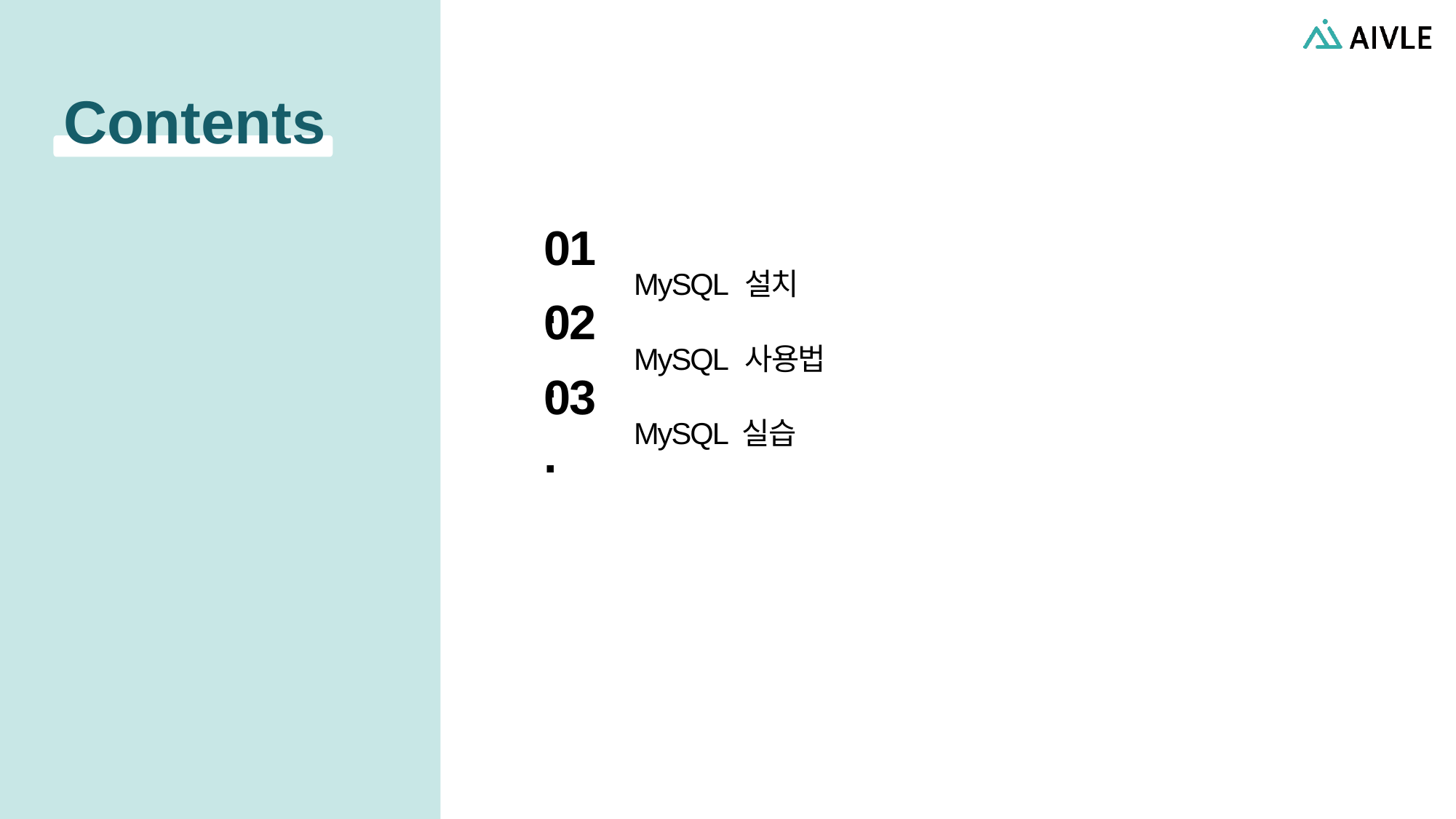

01.
MySQL 설치
02.
MySQL 사용법
03.
MySQL 실습